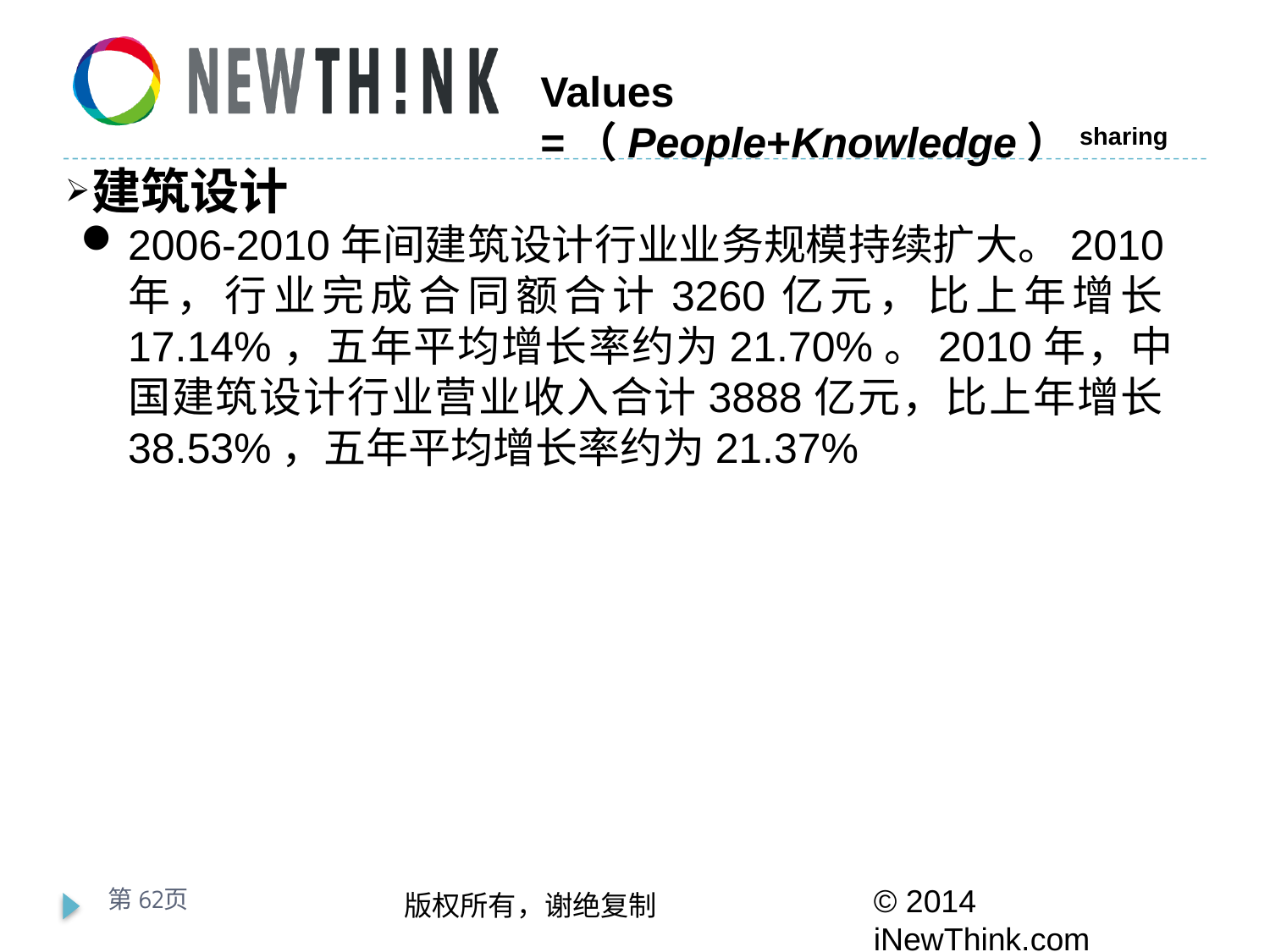

建筑设计
2006-2010年间建筑设计行业业务规模持续扩大。2010年，行业完成合同额合计3260亿元，比上年增长17.14%，五年平均增长率约为21.70%。2010年，中国建筑设计行业营业收入合计3888亿元，比上年增长38.53%，五年平均增长率约为21.37%
第62页